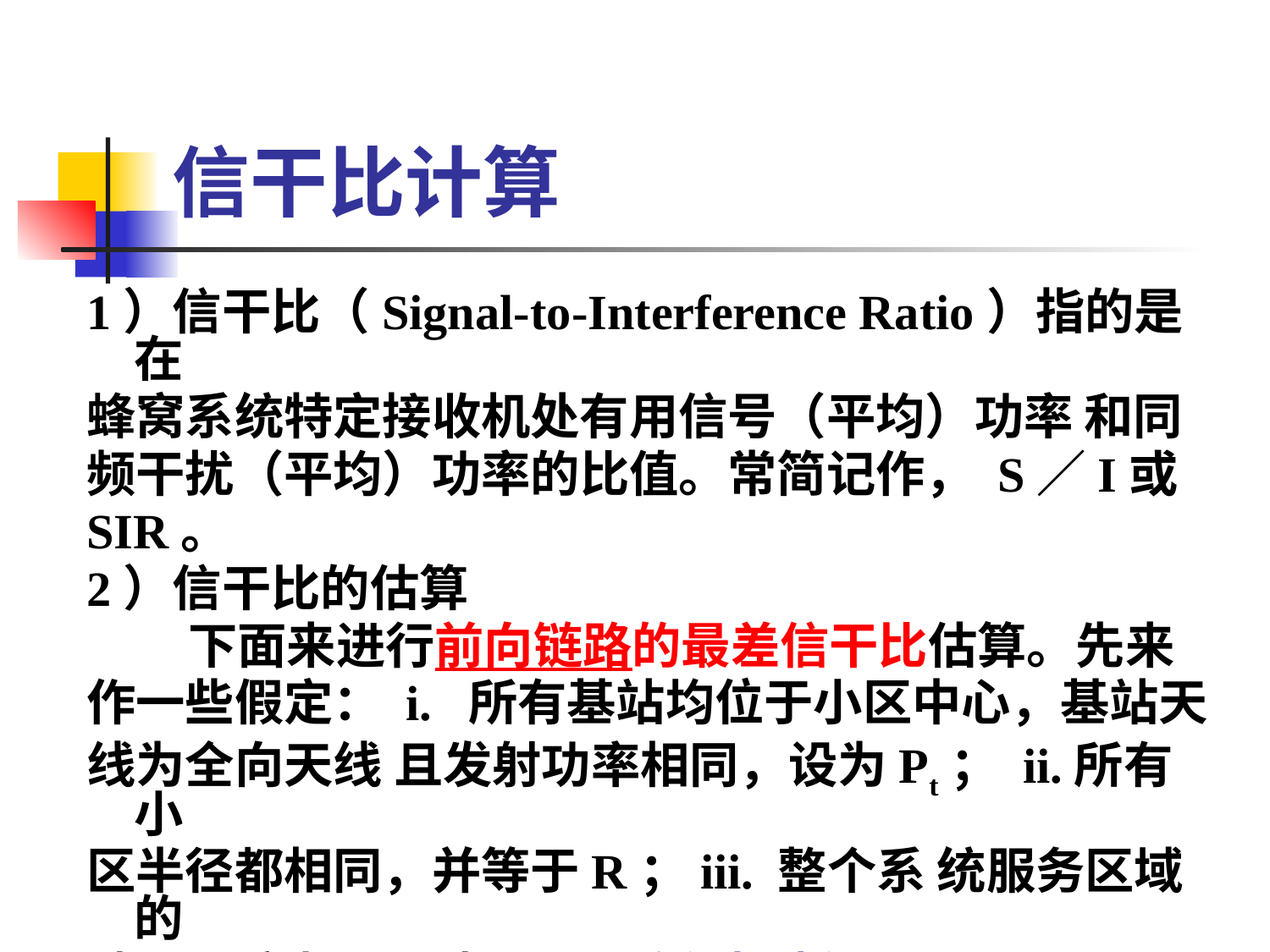

信干比计算
1）信干比（Signal-to-Interference Ratio）指的是在
蜂窝系统特定接收机处有用信号（平均）功率 和同
频干扰（平均）功率的比值。常简记作， S／I或
SIR。
2）信干比的估算
        下面来进行前向链路的最差信干比估算。先来
作一些假定： i.  所有基站均位于小区中心，基站天
线为全向天线 且发射功率相同，设为Pt； ii.所有小
区半径都相同，并等于R；iii. 整个系 统服务区域的
地理环境为平坦地面，则路径损 耗因子n=4；iv.
D>>R。